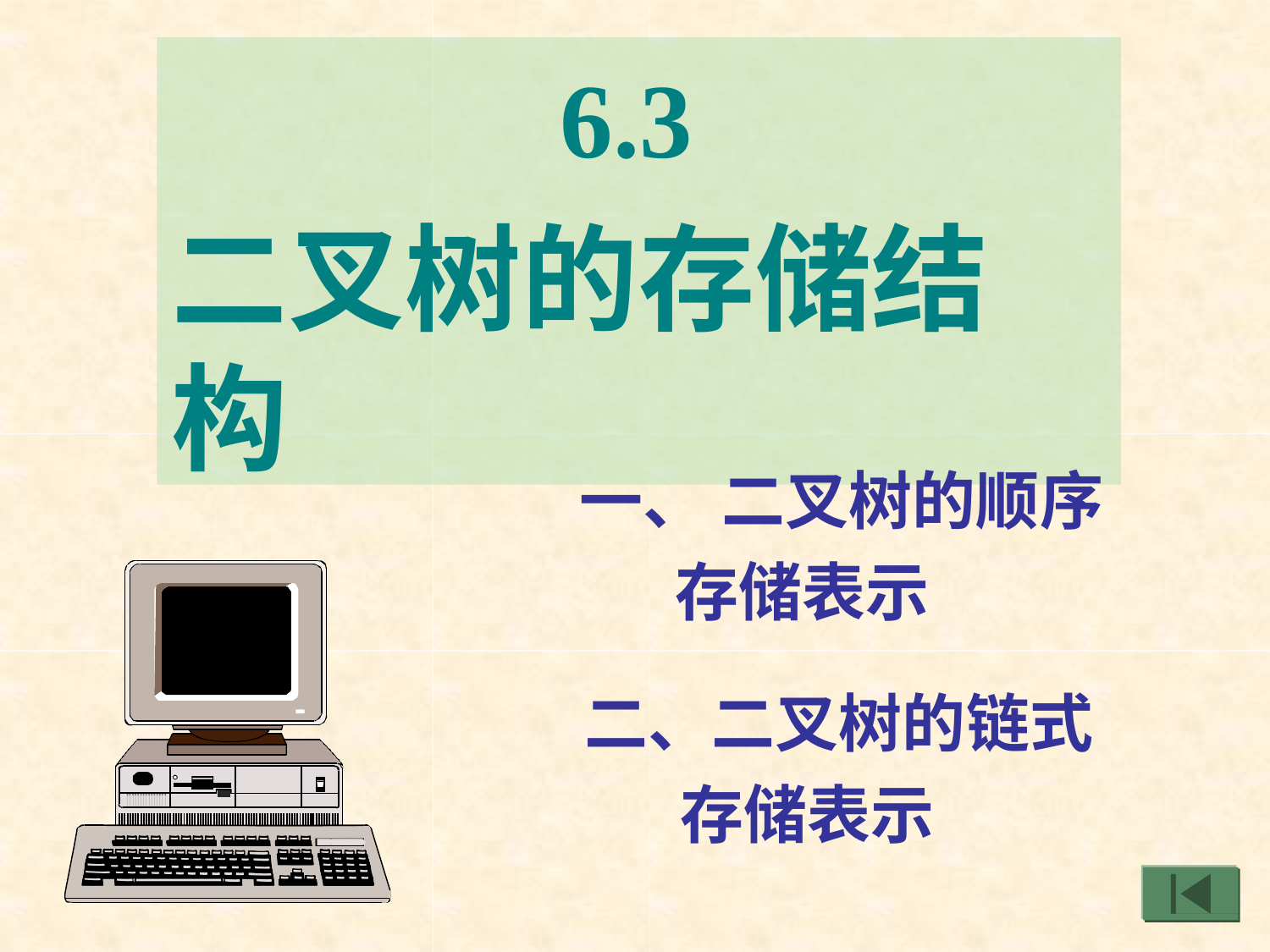

6.3
二叉树的存储结构
一、 二叉树的顺序 存储表示
二、二叉树的链式 存储表示